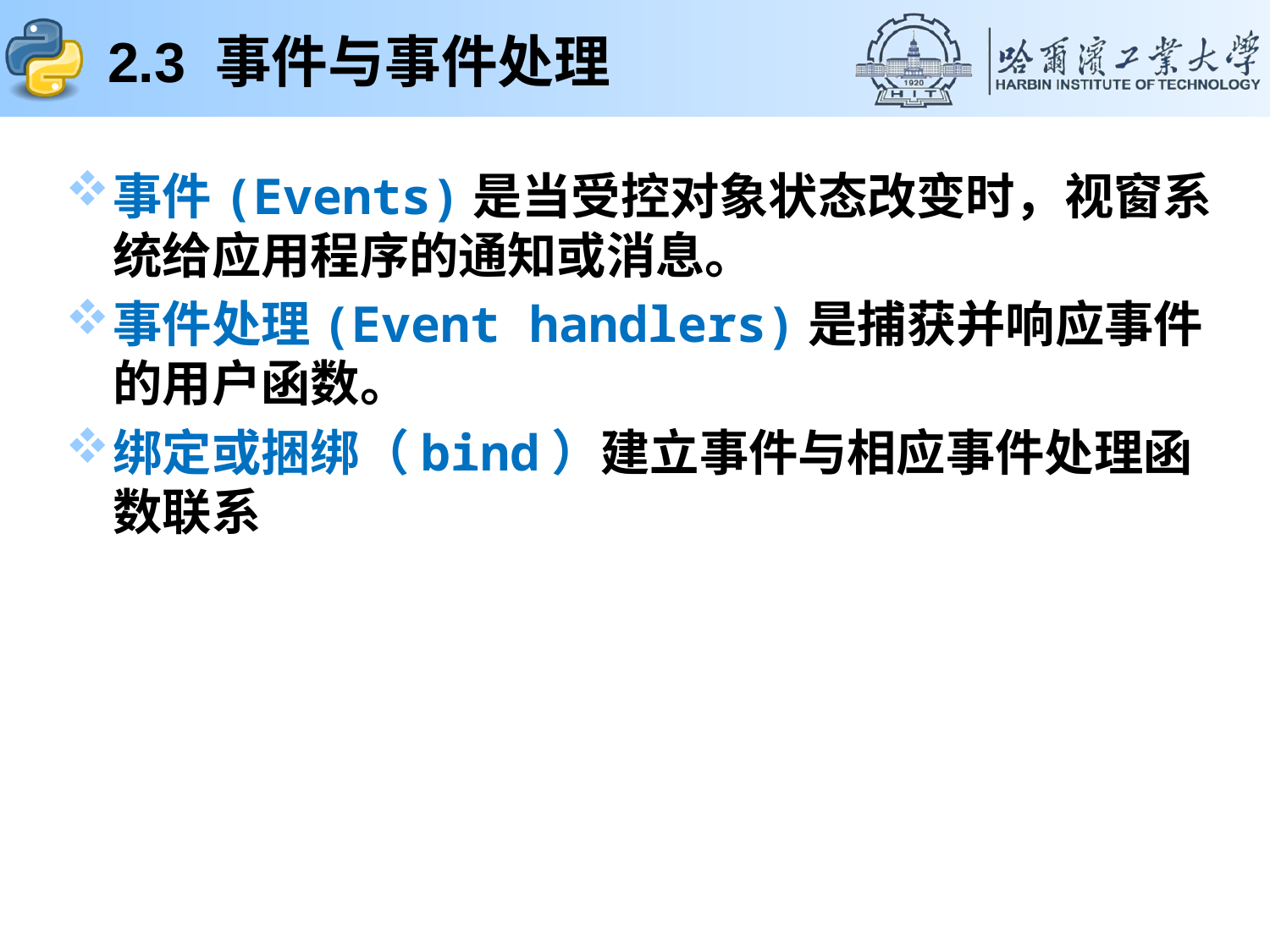

# 2.3 事件与事件处理
事件(Events)是当受控对象状态改变时，视窗系统给应用程序的通知或消息。
事件处理(Event handlers)是捕获并响应事件的用户函数。
绑定或捆绑（bind）建立事件与相应事件处理函数联系